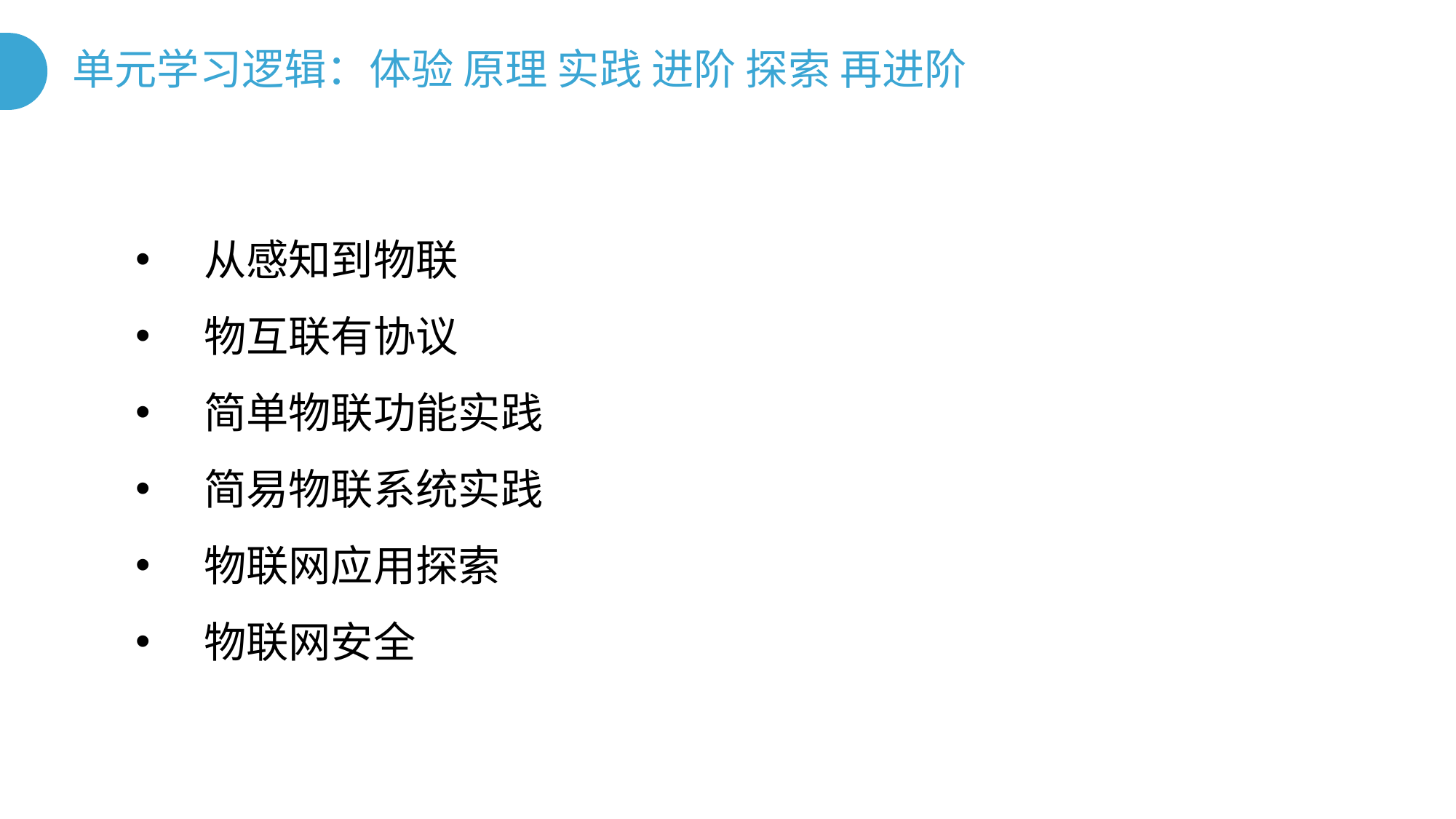

# 单元学习逻辑：体验 原理 实践 进阶 探索 再进阶
从感知到物联
物互联有协议
简单物联功能实践
简易物联系统实践
物联网应用探索
物联网安全